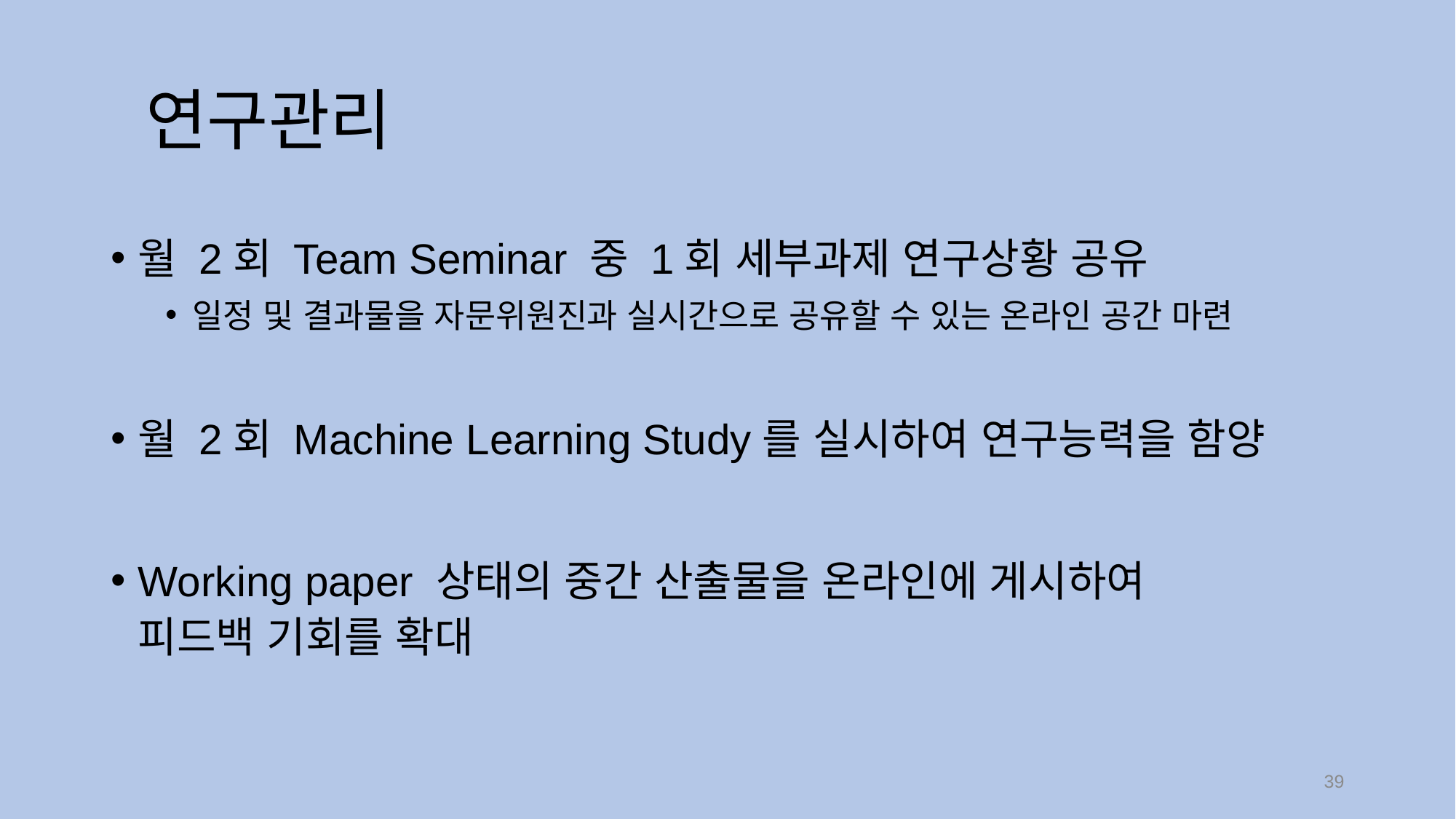

# 연구관리
월 2회 Team Seminar 중 1회 세부과제 연구상황 공유
일정 및 결과물을 자문위원진과 실시간으로 공유할 수 있는 온라인 공간 마련

월 2회 Machine Learning Study를 실시하여 연구능력을 함양

Working paper 상태의 중간 산출물을 온라인에 게시하여
피드백 기회를 확대

39